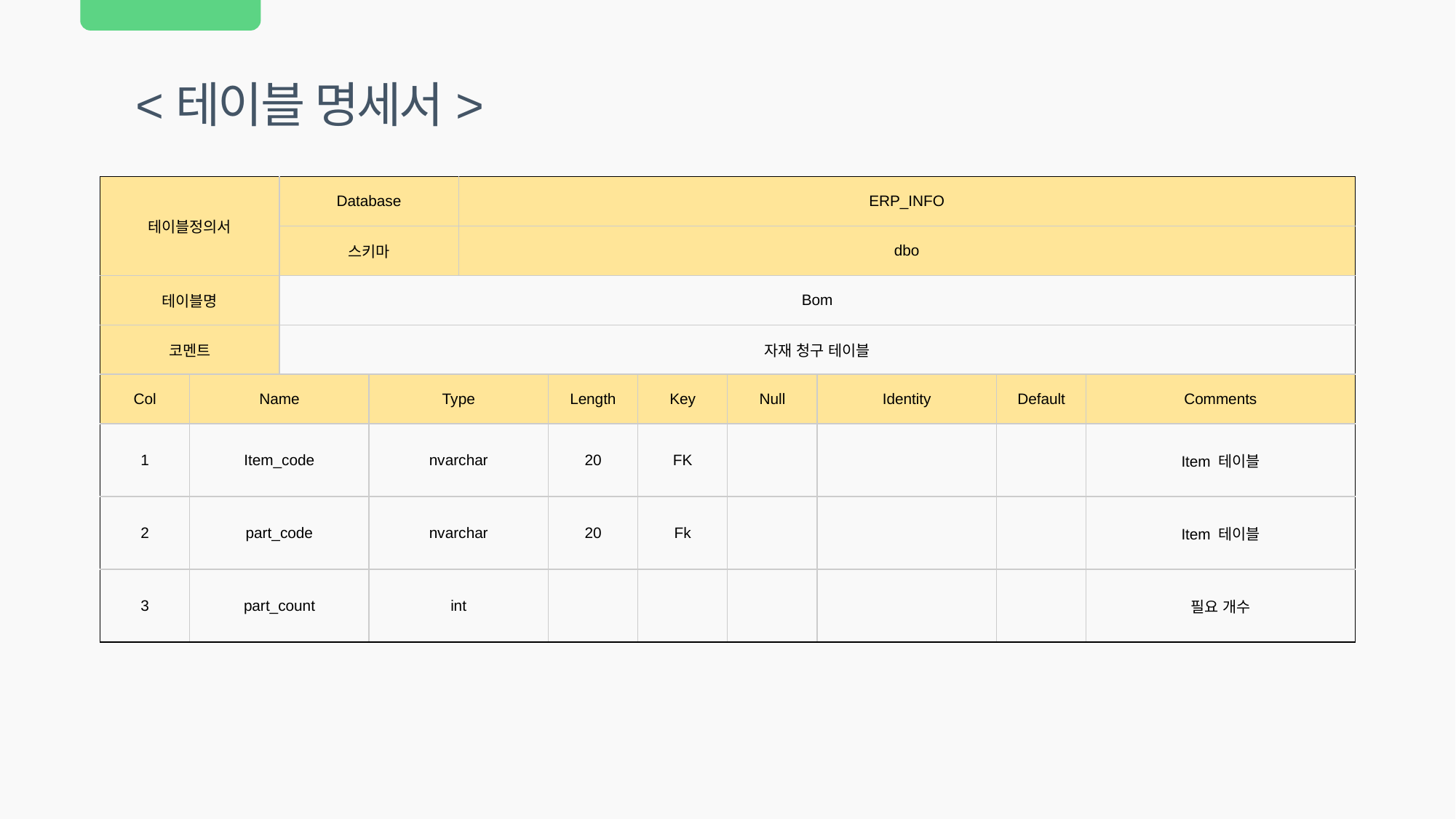

<테이블 명세서>
| 테이블정의서 |  | Database |  | ERP\_INFO |  |  |  |  |  |  |
| --- | --- | --- | --- | --- | --- | --- | --- | --- | --- | --- |
|  |  | 스키마 |  | dbo |  |  |  |  |  |  |
| 테이블명 |  | Bom |  |  |  |  |  |  |  |  |
| 코멘트 |  | 자재 청구 테이블 |  |  |  |  |  |  |  |  |
| Col | Name |  | Type |  | Length | Key | Null | Identity | Default | Comments |
| 1 | Item\_code |  | nvarchar |  | 20 | FK |  |  |  | Item 테이블 |
| 2 | part\_code |  | nvarchar |  | 20 | Fk |  |  |  | Item 테이블 |
| 3 | part\_count |  | int |  |  |  |  |  |  | 필요 개수 |